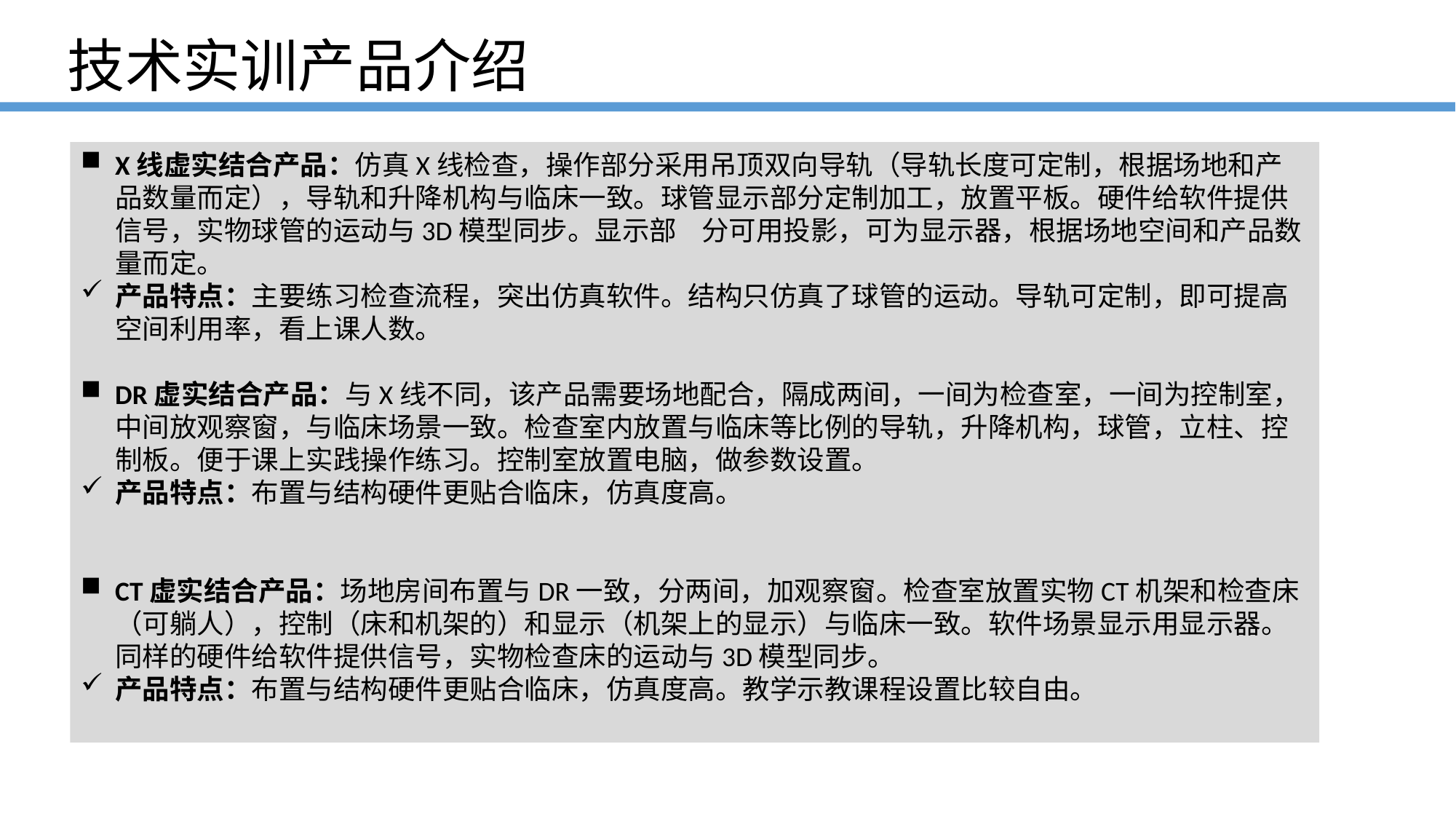

# 技术实训产品介绍
X线虚实结合产品：仿真X线检查，操作部分采用吊顶双向导轨（导轨长度可定制，根据场地和产品数量而定），导轨和升降机构与临床一致。球管显示部分定制加工，放置平板。硬件给软件提供信号，实物球管的运动与3D模型同步。显示部    分可用投影，可为显示器，根据场地空间和产品数量而定。
产品特点：主要练习检查流程，突出仿真软件。结构只仿真了球管的运动。导轨可定制，即可提高空间利用率，看上课人数。

DR虚实结合产品：与X线不同，该产品需要场地配合，隔成两间，一间为检查室，一间为控制室，中间放观察窗，与临床场景一致。检查室内放置与临床等比例的导轨，升降机构，球管，立柱、控制板。便于课上实践操作练习。控制室放置电脑，做参数设置。
产品特点：布置与结构硬件更贴合临床，仿真度高。

CT虚实结合产品：场地房间布置与DR一致，分两间，加观察窗。检查室放置实物CT机架和检查床（可躺人），控制（床和机架的）和显示（机架上的显示）与临床一致。软件场景显示用显示器。同样的硬件给软件提供信号，实物检查床的运动与3D模型同步。
产品特点：布置与结构硬件更贴合临床，仿真度高。教学示教课程设置比较自由。